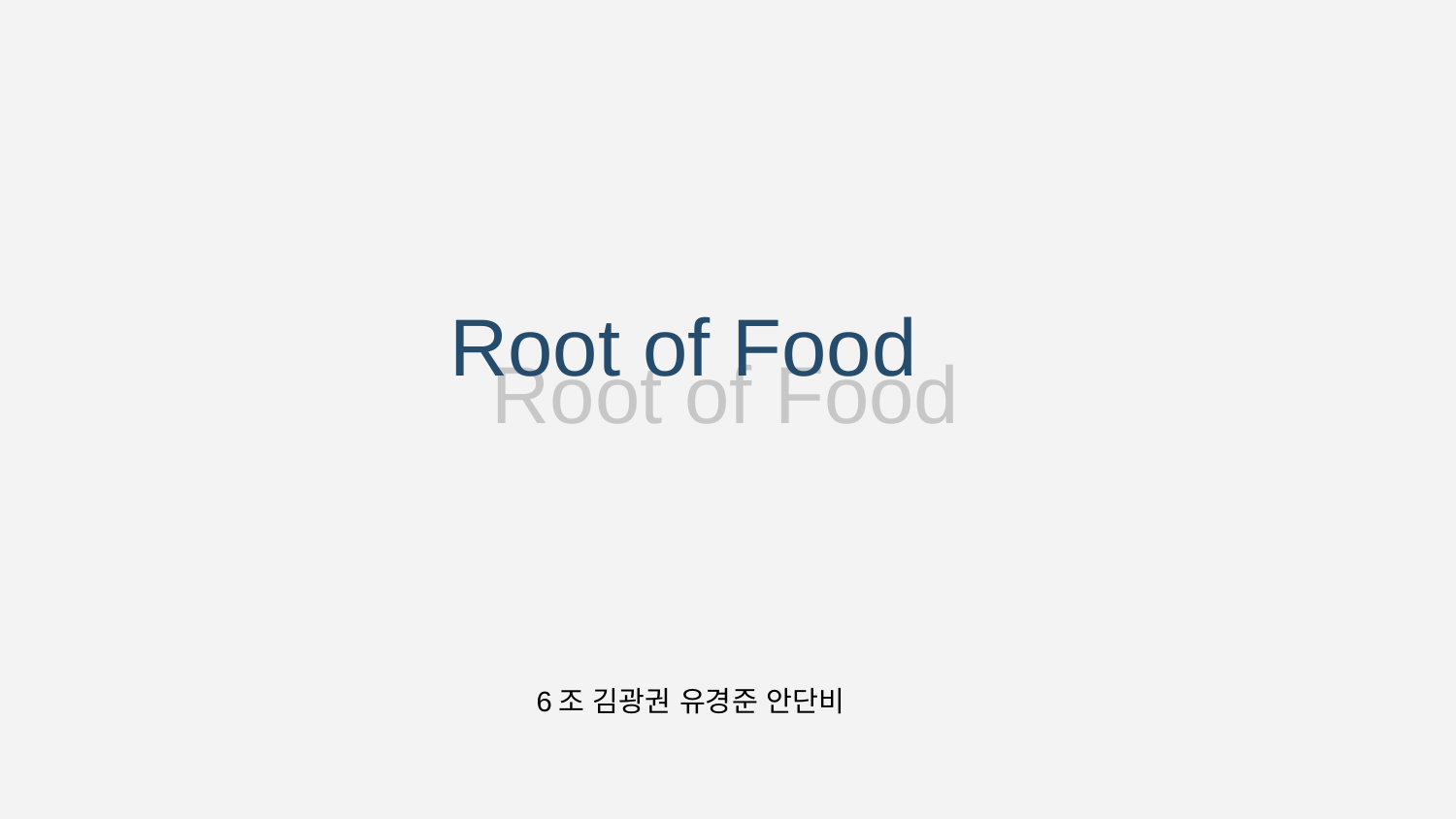

Root of Food
Root of Food
6조 김광권 유경준 안단비